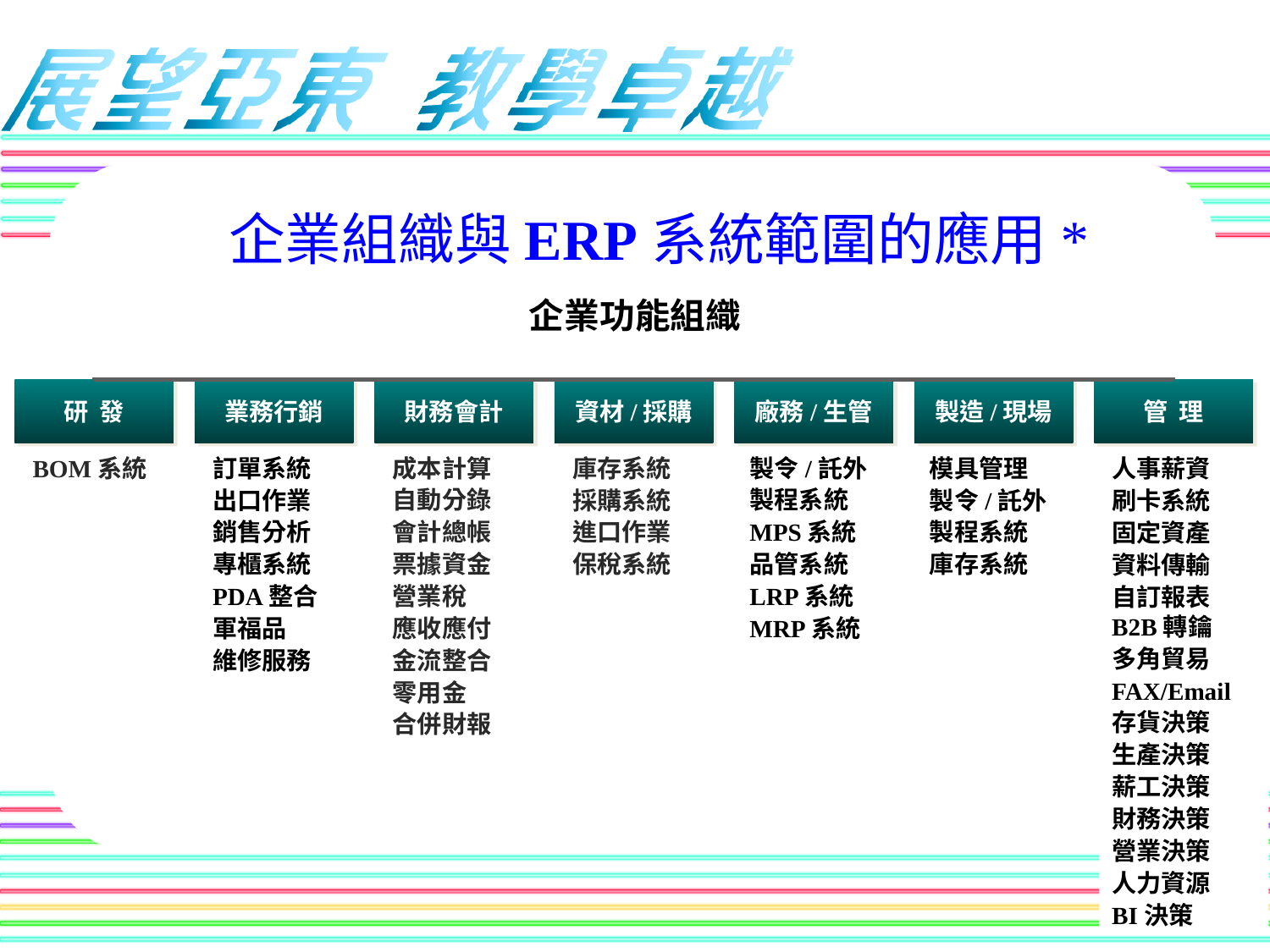

企業組織與ERP系統範圍的應用*
企業功能組織
研  發
業務行銷
財務會計
資材/採購
廠務/生管
製造/現場
管  理
BOM系統
訂單系統
出口作業
銷售分析
專櫃系統
PDA整合
軍福品
維修服務

成本計算
自動分錄
會計總帳
票據資金
營業稅
應收應付
金流整合
零用金
合併財報
庫存系統
採購系統
進口作業
保稅系統
製令/託外
製程系統
MPS系統
品管系統
LRP系統
MRP系統

模具管理
製令/託外
製程系統
庫存系統

人事薪資
刷卡系統
固定資產
資料傳輸
自訂報表B2B轉鑰
多角貿易
FAX/Email
存貨決策
生產決策
薪工決策
財務決策
營業決策
人力資源
BI決策